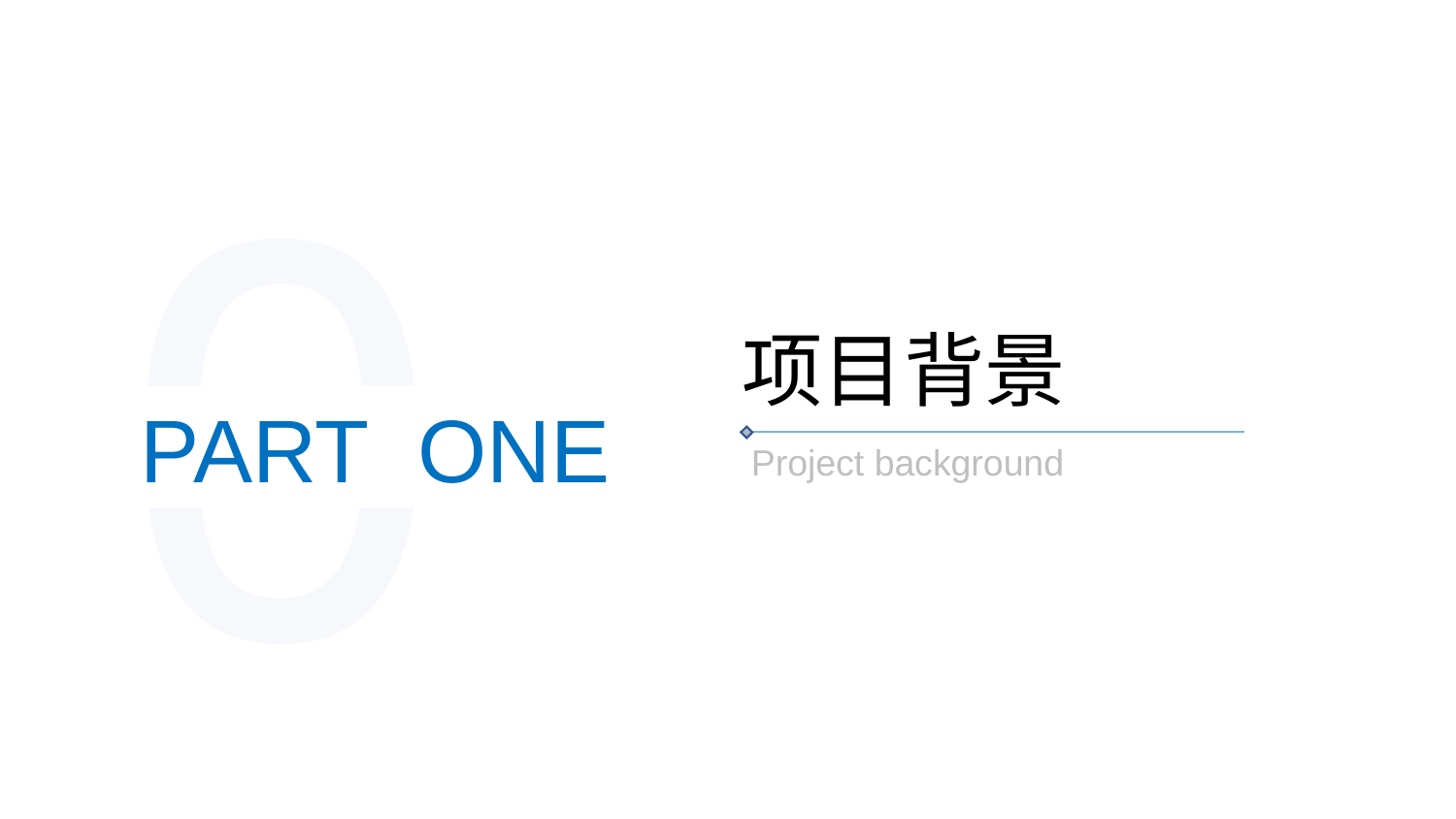

01
01
01
项目背景
PART  ONE
PART  ONE
PART  ONE

Project background